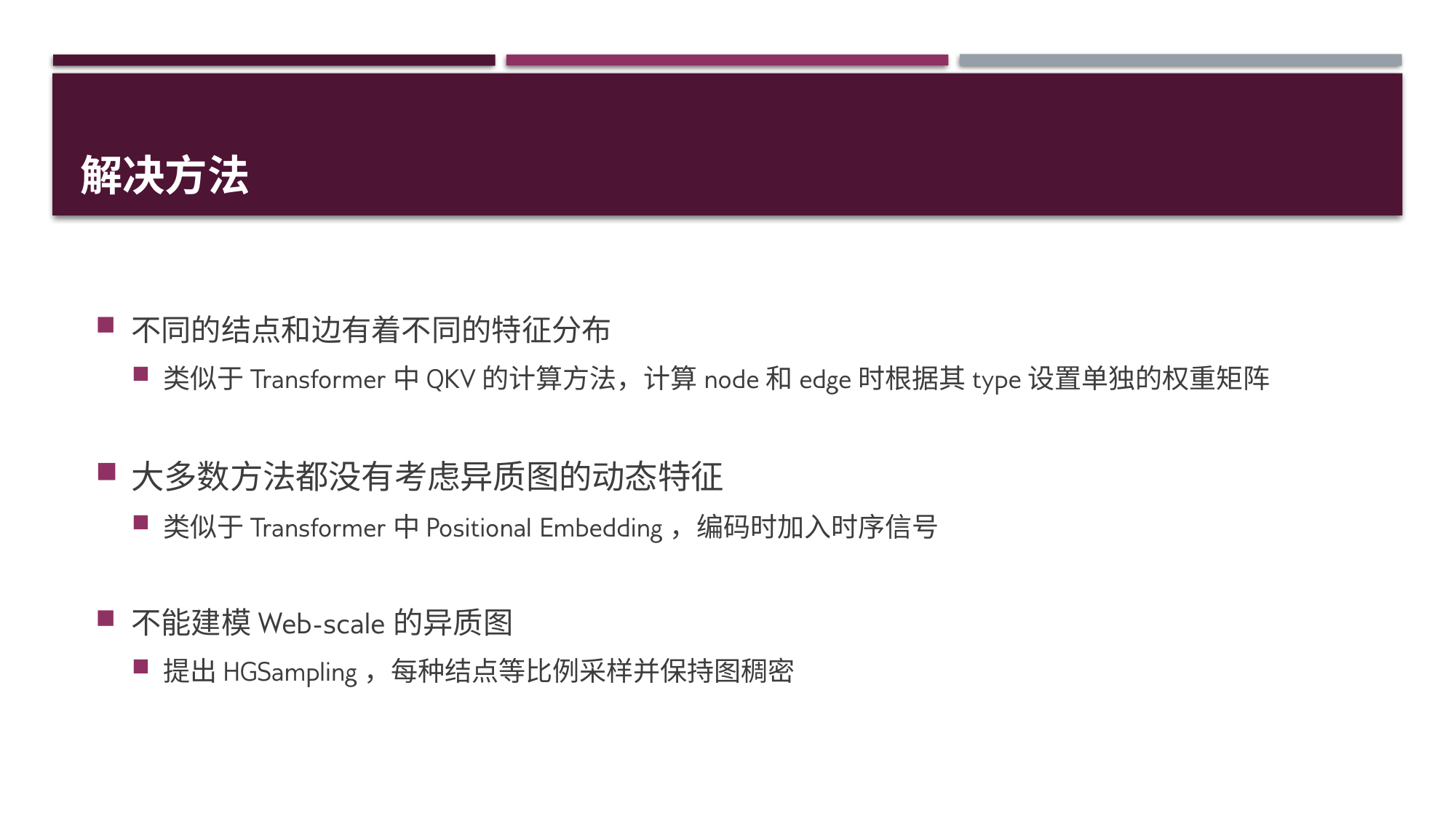

# 解决方法

不同的结点和边有着不同的特征分布
类似于Transformer中QKV的计算方法，计算node和edge时根据其type设置单独的权重矩阵

大多数方法都没有考虑异质图的动态特征
类似于Transformer中Positional Embedding，编码时加入时序信号

不能建模Web-scale的异质图
提出﻿HGSampling，每种结点等比例采样并保持图稠密